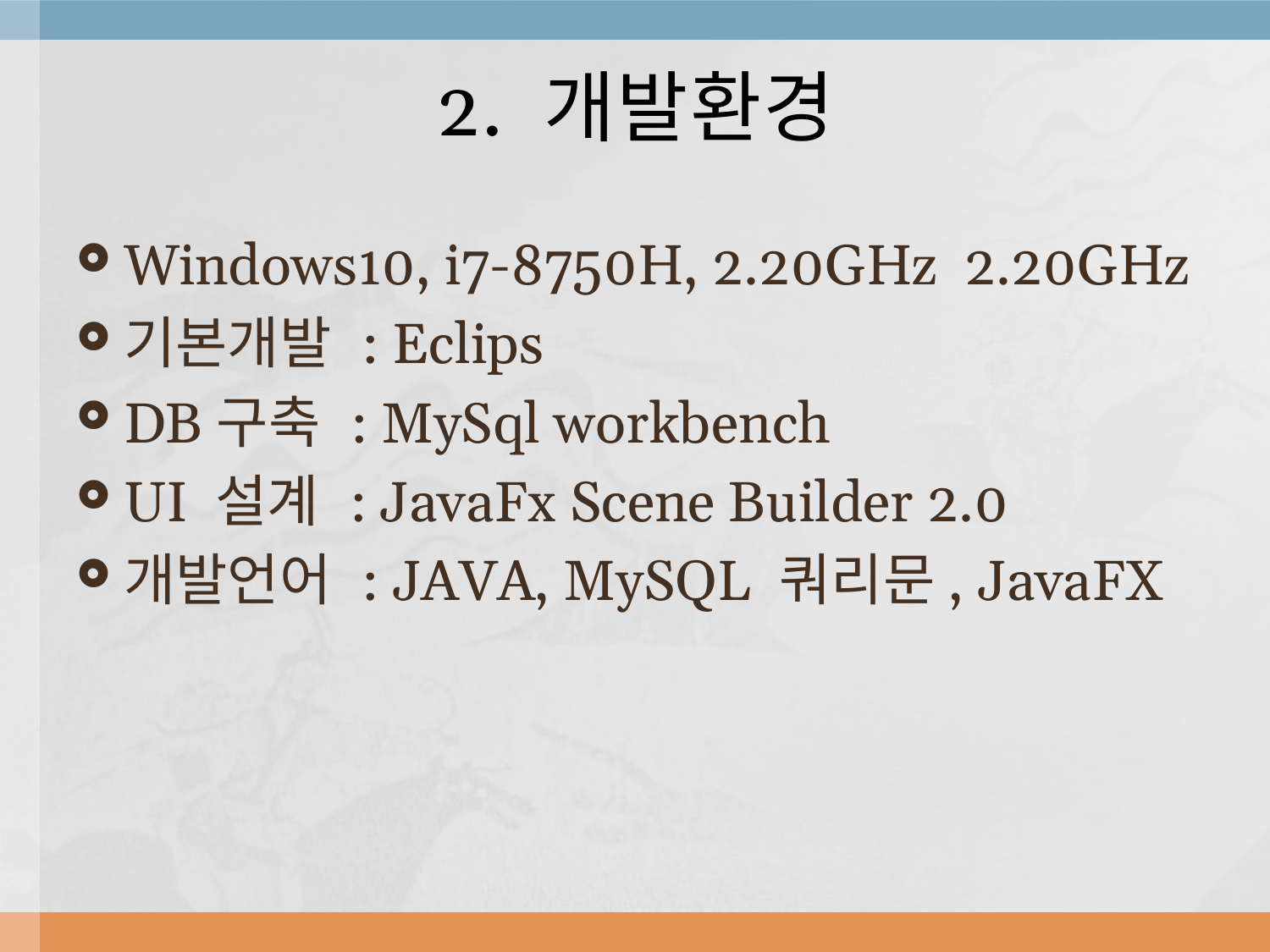

# 2. 개발환경
Windows10, i7-8750H, 2.20GHz  2.20GHz
기본개발 : Eclips
DB구축 : MySql workbench
UI 설계 : JavaFx Scene Builder 2.0
개발언어 : JAVA, MySQL 쿼리문, JavaFX